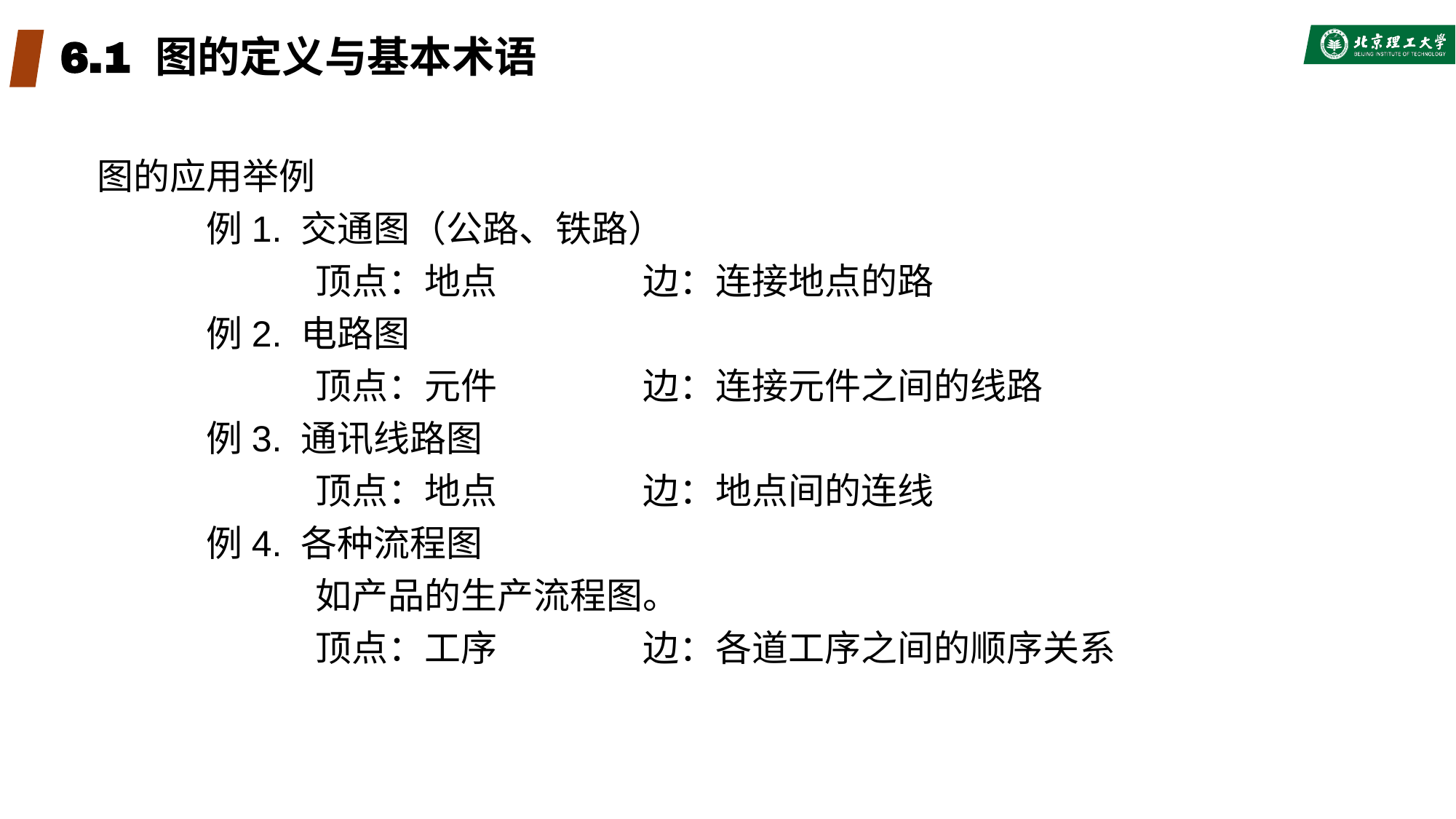

# 6.1 图的定义与基本术语
图的应用举例
	例1. 交通图（公路、铁路）
     		顶点：地点		边：连接地点的路
	例2. 电路图
     		顶点：元件		边：连接元件之间的线路
	例3. 通讯线路图
     		顶点：地点		边：地点间的连线
	例4. 各种流程图
		如产品的生产流程图。
     		顶点：工序		边：各道工序之间的顺序关系